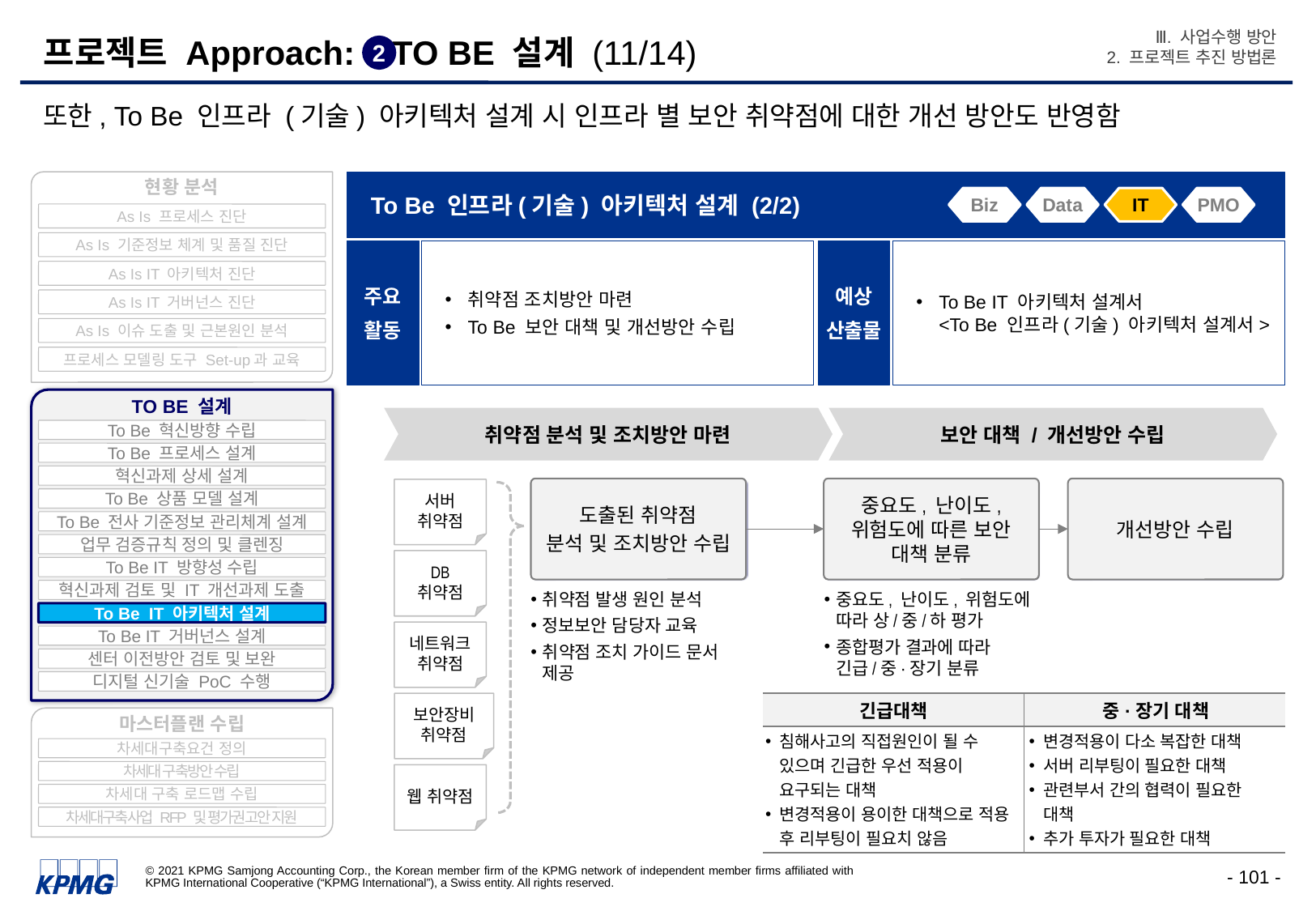

Ⅲ. 사업수행 방안
2. 프로젝트 추진 방법론
# 프로젝트 Approach:    TO BE 설계 (11/14)
2
또한, To Be 인프라 (기술) 아키텍처 설계 시 인프라 별 보안 취약점에 대한 개선 방안도 반영함
현황 분석
To Be 인프라(기술) 아키텍처 설계 (2/2)
Biz
Data
IT
PMO
As Is 프로세스 진단
As Is 기준정보 체계 및 품질 진단
주요
활동
취약점 조치방안 마련
To Be 보안 대책 및 개선방안 수립
예상
산출물
To Be IT 아키텍처 설계서
<To Be 인프라(기술) 아키텍처 설계서>
As Is IT 아키텍처 진단
As Is IT 거버넌스 진단
As Is 이슈 도출 및 근본원인 분석
프로세스 모델링 도구 Set-up과 교육
TO BE 설계
취약점 분석 및 조치방안 마련
보안 대책 / 개선방안 수립
To Be 혁신방향 수립
To Be 프로세스 설계
혁신과제 상세 설계
도출된 취약점
분석 및 조치방안 수립
중요도, 난이도, 위험도에 따른 보안 대책 분류
개선방안 수립
서버
취약점

To Be 상품 모델 설계
To Be 전사 기준정보 관리체계 설계
업무 검증규칙 정의 및 클렌징
DB
취약점
To Be IT 방향성 수립
혁신과제 검토 및 IT 개선과제 도출
취약점 발생 원인 분석
정보보안 담당자 교육
취약점 조치 가이드 문서 제공
중요도, 난이도, 위험도에 따라 상/중/하 평가
종합평가 결과에 따라
긴급/중·장기 분류
To Be  IT 아키텍처 설계
네트워크
취약점
To Be IT 거버넌스 설계
센터 이전방안 검토 및 보완
디지털 신기술 PoC 수행
| 긴급대책 | 중·장기 대책 |
| --- | --- |
| 침해사고의 직접원인이 될 수 있으며 긴급한 우선 적용이 요구되는 대책 변경적용이 용이한 대책으로 적용 후 리부팅이 필요치 않음 | 변경적용이 다소 복잡한 대책 서버 리부팅이 필요한 대책 관련부서 간의 협력이 필요한 대책 추가 투자가 필요한 대책 |
보안장비
취약점
마스터플랜 수립
차세대구축요건 정의
차세대 구축방안 수립
웹 취약점
차세대 구축 로드맵 수립
차세대구축사업 RFP 및 평가권고안 지원